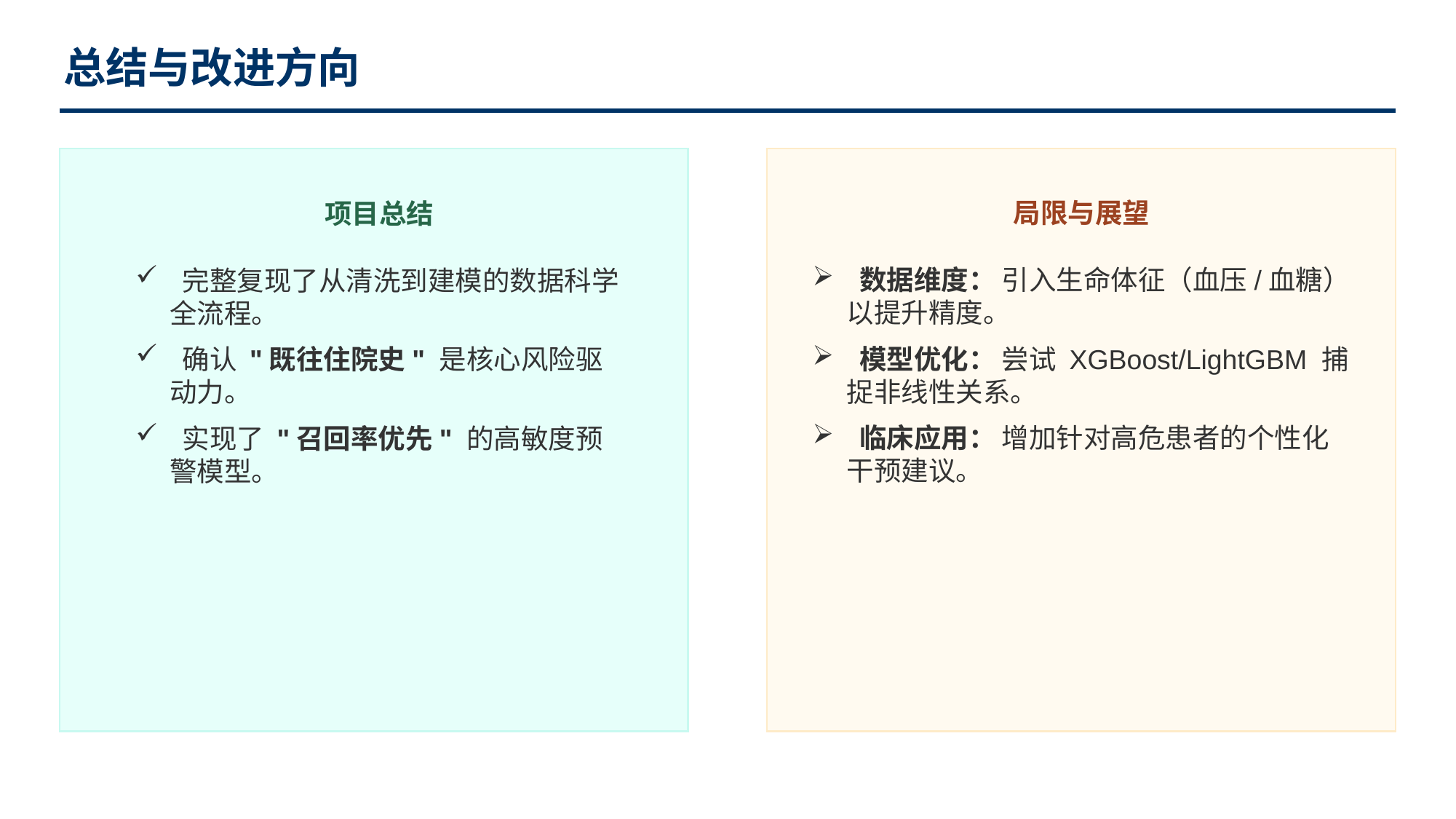

总结与改进方向

局限与展望
 数据维度： 引入生命体征（血压/血糖）以提升精度。
 模型优化： 尝试 XGBoost/LightGBM 捕捉非线性关系。
 临床应用： 增加针对高危患者的个性化干预建议。
项目总结
 完整复现了从清洗到建模的数据科学全流程。
 确认 "既往住院史" 是核心风险驱动力。
 实现了 "召回率优先" 的高敏度预警模型。